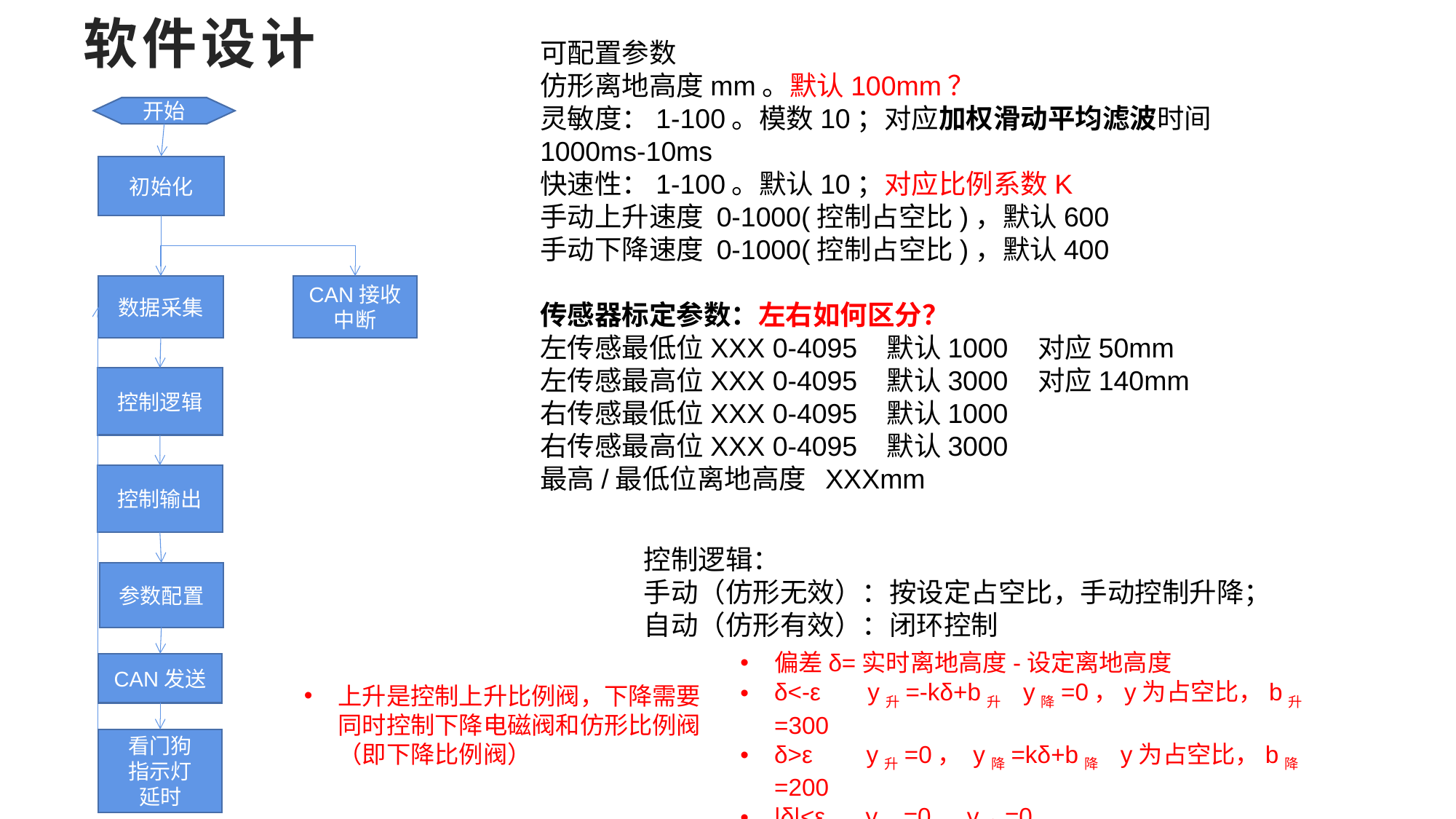

# 软件设计
可配置参数
仿形离地高度mm。默认100mm？
灵敏度：1-100。模数10；对应加权滑动平均滤波时间1000ms-10ms
快速性：1-100。默认10；对应比例系数K
手动上升速度 0-1000(控制占空比)，默认600
手动下降速度 0-1000(控制占空比)，默认400

传感器标定参数：左右如何区分？
左传感最低位XXX 0-4095   默认1000   对应50mm
左传感最高位XXX 0-4095   默认3000   对应140mm
右传感最低位XXX 0-4095   默认1000
右传感最高位XXX 0-4095   默认3000
最高/最低位离地高度  XXXmm

开始
初始化
数据采集
CAN接收中断
控制逻辑
控制输出
控制逻辑：
手动（仿形无效）：按设定占空比，手动控制升降；
自动（仿形有效）：闭环控制

参数配置
偏差δ=实时离地高度-设定离地高度
δ<-ε       y升=-kδ+b升   y降=0，y为占空比，b升=300
δ>ε        y升=0， y降=kδ+b降   y为占空比，b降=200
|δ|<ε      y升=0，y降=0
CAN发送
上升是控制上升比例阀，下降需要同时控制下降电磁阀和仿形比例阀（即下降比例阀）
看门狗
指示灯
延时